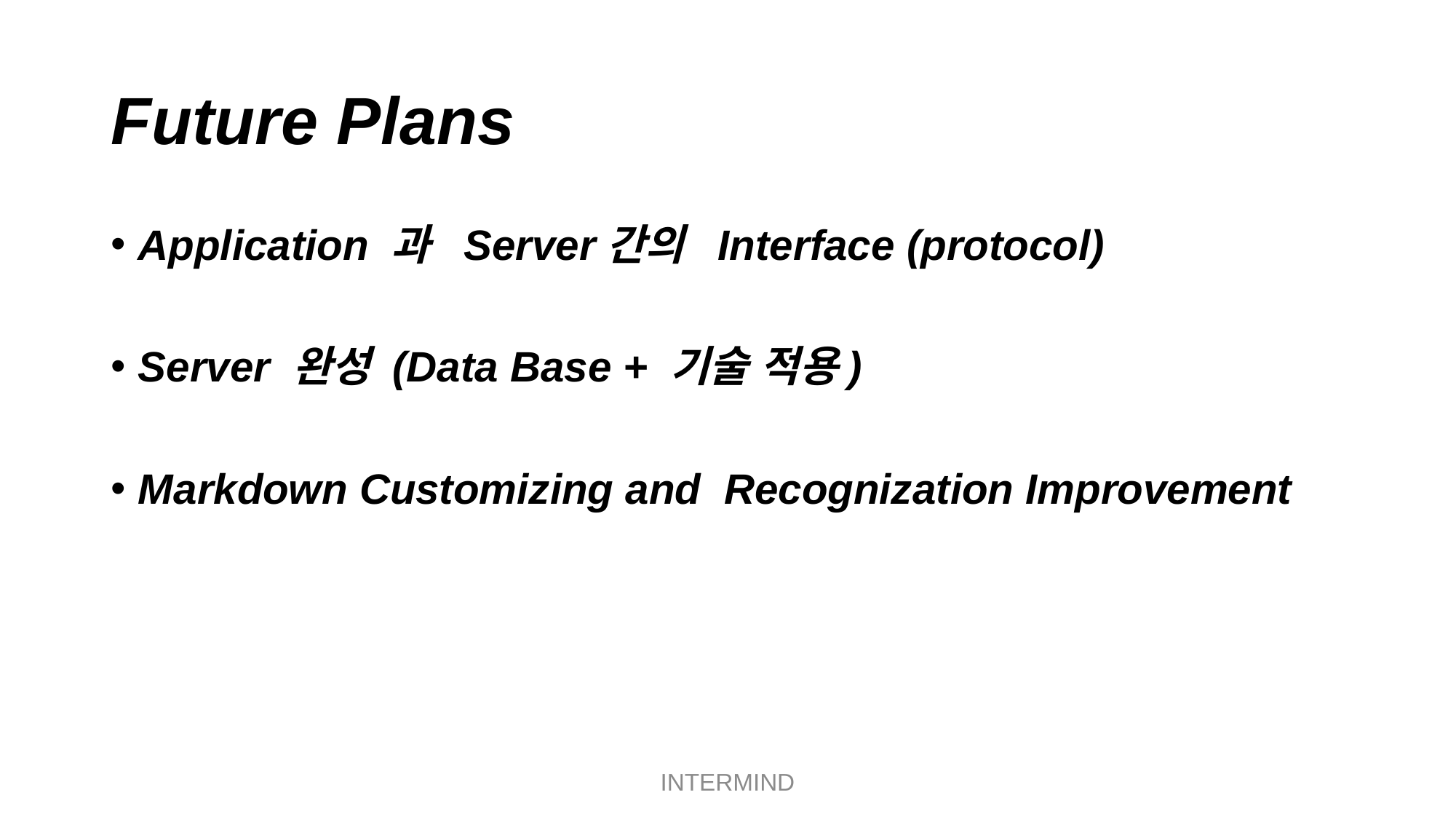

# Future Plans
Application 과  Server간의  Interface (protocol)

Server 완성 (Data Base + 기술 적용)

Markdown Customizing and  Recognization Improvement

INTERMIND